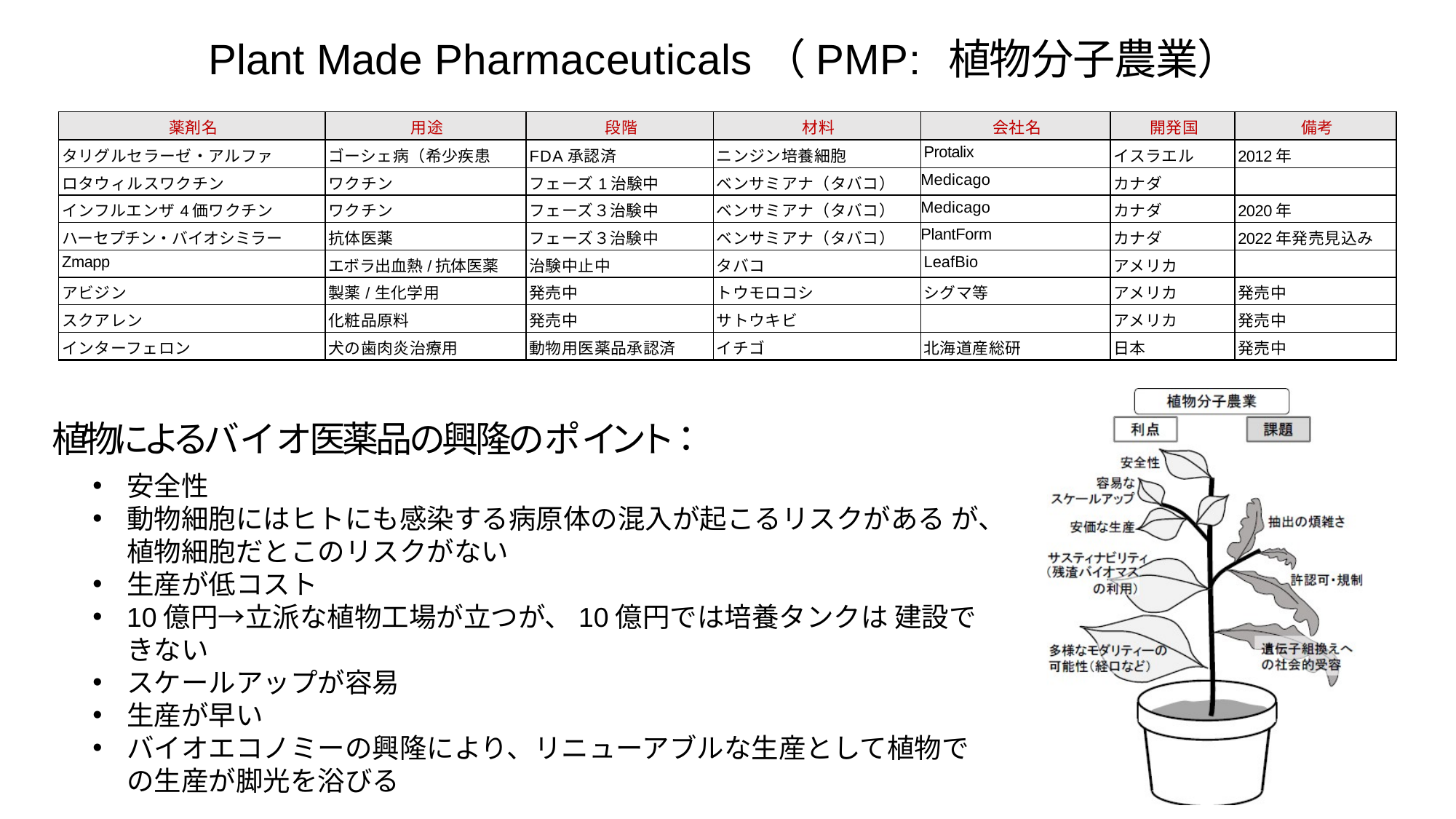

Plant Made Pharmaceuticals（PMP: 植物分子農業）
| 薬剤名 | 用途 | 段階 | 材料 | 会社名 | 開発国 | 備考 |
| --- | --- | --- | --- | --- | --- | --- |
| タリグルセラーゼ・アルファ | ゴーシェ病（希少疾患 | FDA承認済 | ニンジン培養細胞 | Protalix | イスラエル | 2012年 |
| ロタウィルスワクチン | ワクチン | フェーズ1治験中 | ベンサミアナ（タバコ） | Medicago | カナダ |  |
| インフルエンザ4価ワクチン | ワクチン | フェーズ３治験中 | ベンサミアナ（タバコ） | Medicago | カナダ | 2020年 |
| ハーセプチン・バイオシミラー | 抗体医薬 | フェーズ３治験中 | ベンサミアナ（タバコ） | PlantForm | カナダ | 2022年発売見込み |
| Zmapp | エボラ出血熱/抗体医薬 | 治験中止中 | タバコ | LeafBio | アメリカ |  |
| アビジン | 製薬/生化学用 | 発売中 | トウモロコシ | シグマ等 | アメリカ | 発売中 |
| スクアレン | 化粧品原料 | 発売中 | サトウキビ |  | アメリカ | 発売中 |
| インターフェロン | 犬の歯肉炎治療用 | 動物用医薬品承認済 | イチゴ | 北海道産総研 | 日本 | 発売中 |

植物によるバイオ医薬品の興隆のポイント：
安全性
動物細胞にはヒトにも感染する病原体の混入が起こるリスクがある が、植物細胞だとこのリスクがない
生産が低コスト
10億円→立派な植物工場が立つが、10億円では培養タンクは 建設できない
スケールアップが容易
生産が早い
バイオエコノミーの興隆により、リニューアブルな生産として植物での生産が脚光を浴びる